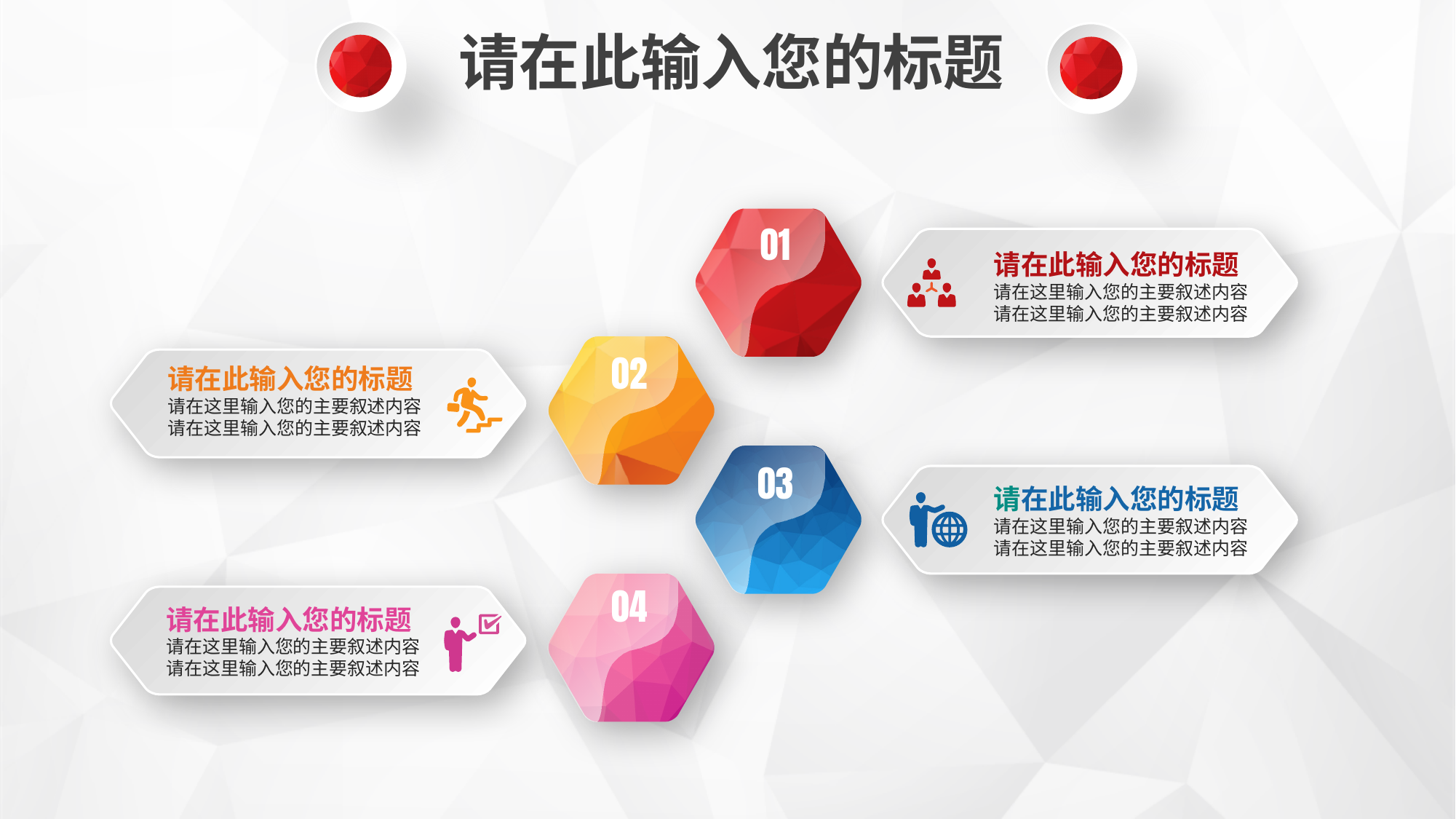

请在此输入您的标题

01

请在此输入您的标题
请在这里输入您的主要叙述内容
请在这里输入您的主要叙述内容

02

请在此输入您的标题
请在这里输入您的主要叙述内容
请在这里输入您的主要叙述内容

03

请在此输入您的标题
请在这里输入您的主要叙述内容
请在这里输入您的主要叙述内容

04

请在此输入您的标题
请在这里输入您的主要叙述内容
请在这里输入您的主要叙述内容